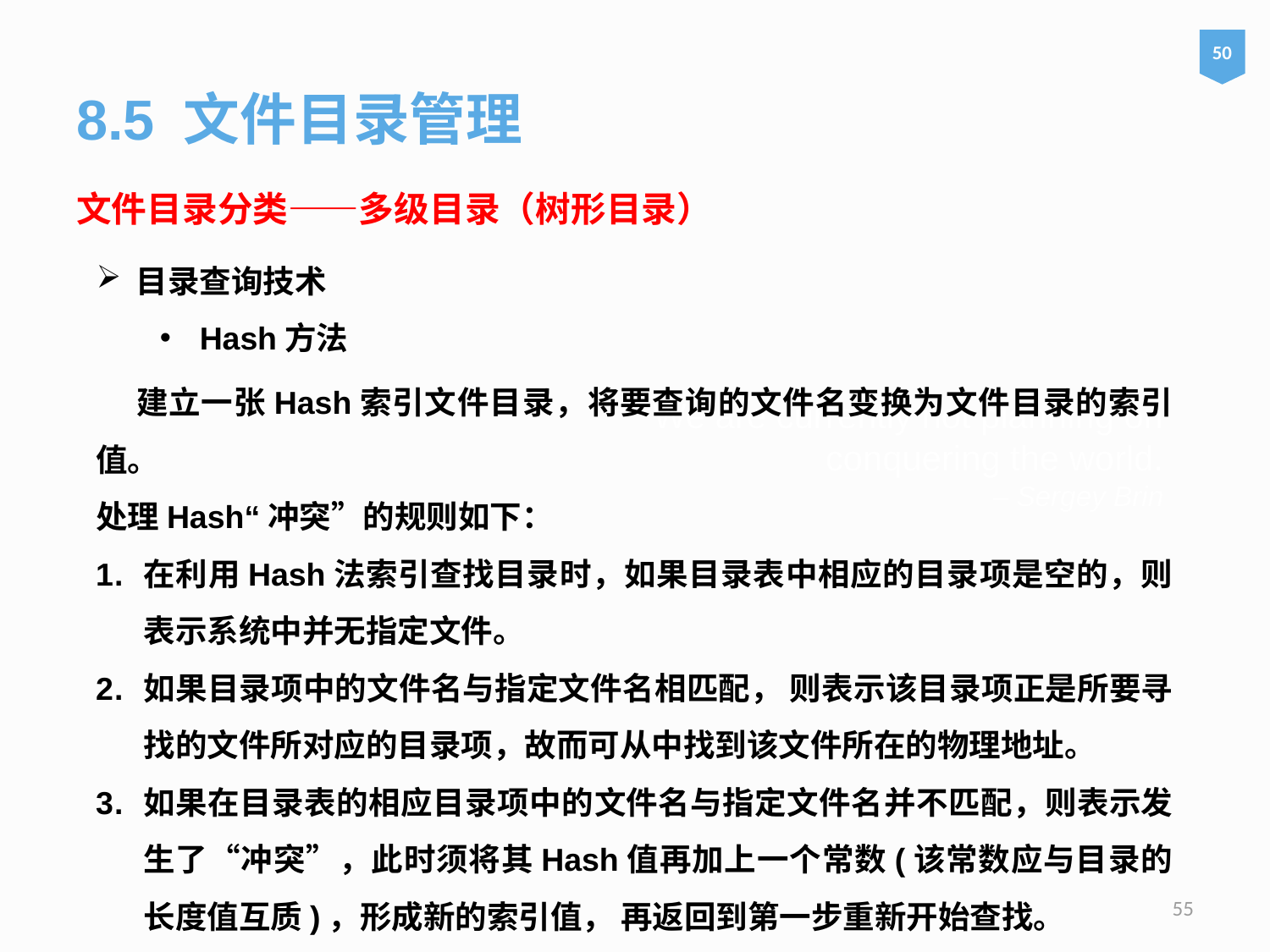

50
8.5 文件目录管理
文件目录分类——多级目录（树形目录）
目录查询技术
Hash方法

    建立一张Hash索引文件目录，将要查询的文件名变换为文件目录的索引值。
处理Hash“冲突”的规则如下：
在利用Hash法索引查找目录时，如果目录表中相应的目录项是空的，则表示系统中并无指定文件。
如果目录项中的文件名与指定文件名相匹配， 则表示该目录项正是所要寻找的文件所对应的目录项，故而可从中找到该文件所在的物理地址。
如果在目录表的相应目录项中的文件名与指定文件名并不匹配，则表示发生了“冲突”，此时须将其Hash值再加上一个常数(该常数应与目录的长度值互质)，形成新的索引值， 再返回到第一步重新开始查找。
# We are currently not planning on conquering the world. – Sergey Brin
55